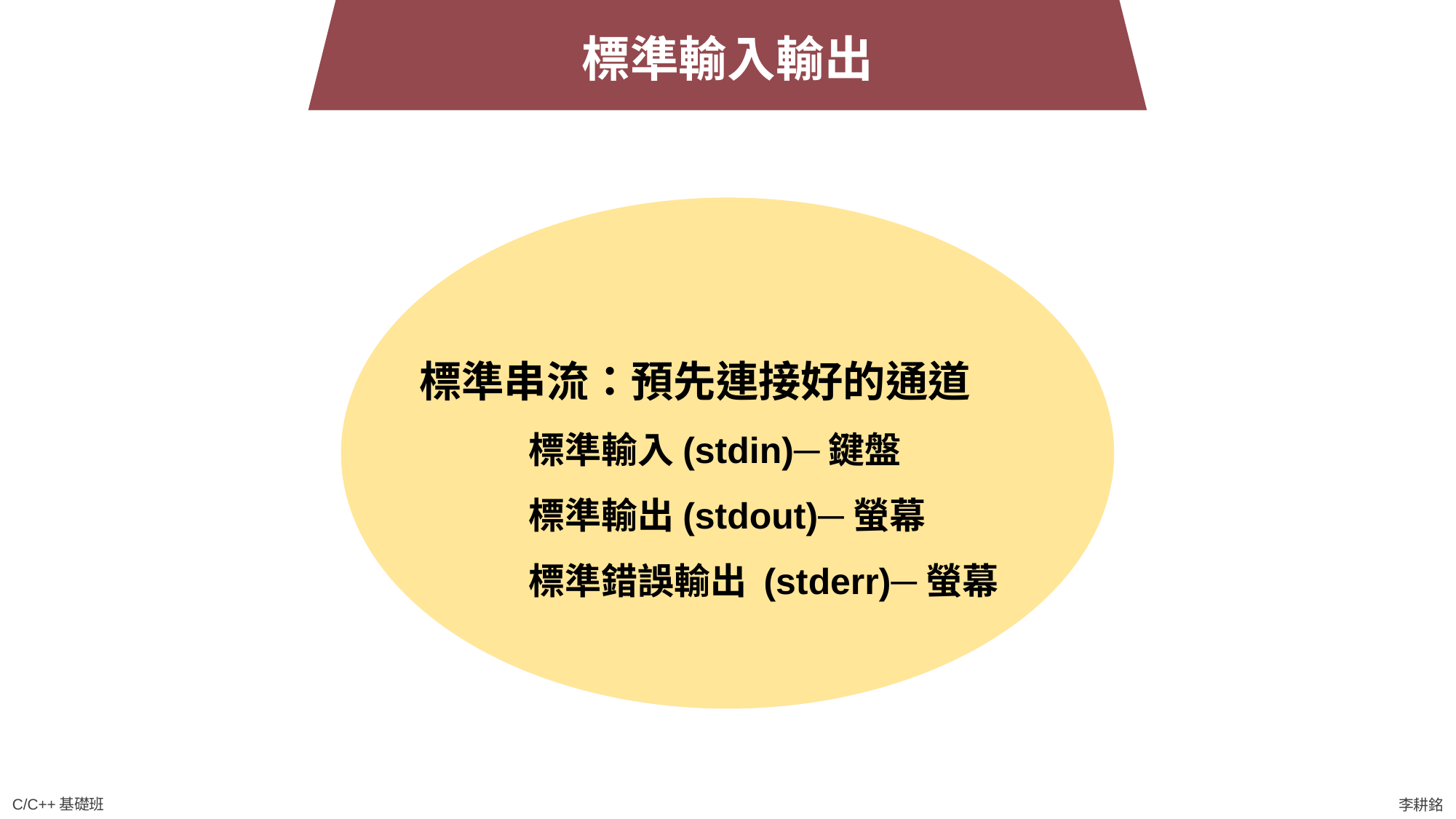

標準輸入輸出

標準串流：預先連接好的通道
	標準輸入(stdin)─鍵盤
	標準輸出(stdout)─螢幕
	標準錯誤輸出 (stderr)─螢幕
C/C++基礎班
李耕銘